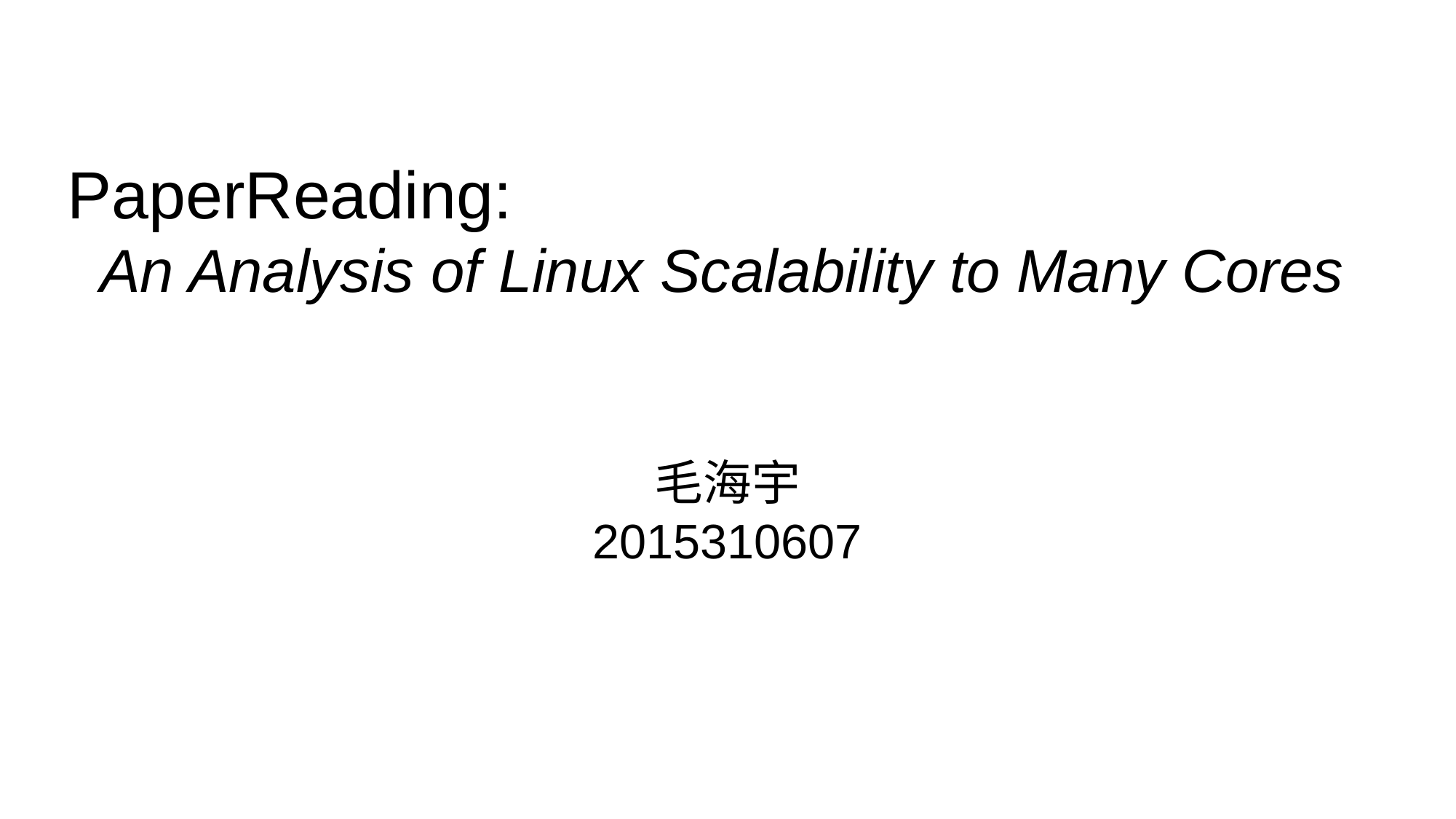

PaperReading:
An Analysis of Linux Scalability to Many Cores

毛海宇
2015310607